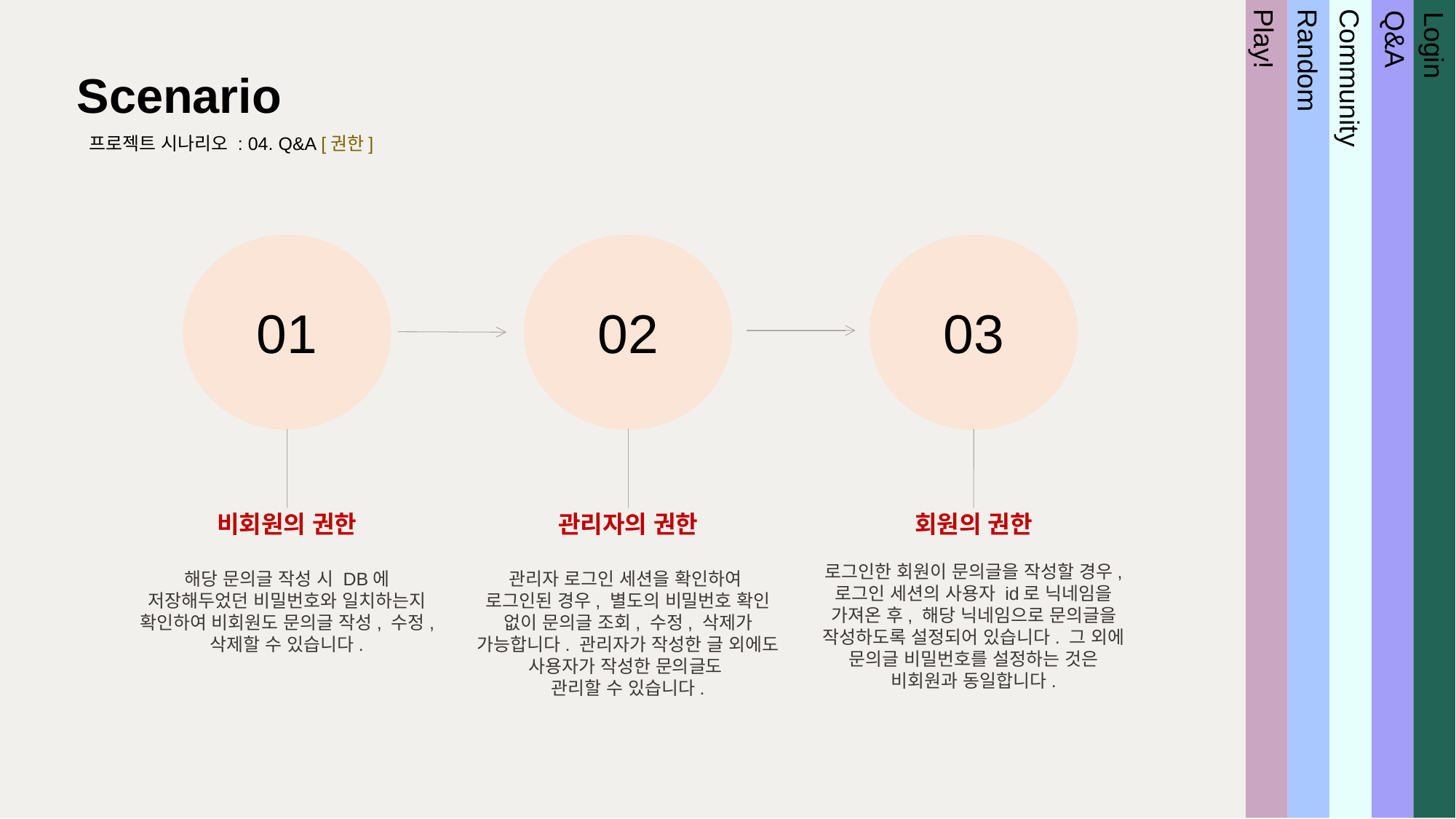

Scenario
프로젝트 시나리오 : 04. Q&A [권한]
Community
Random
Play!
Login
Q&A

01
02
03
비회원의 권한

해당 문의글 작성 시 DB에 저장해두었던 비밀번호와 일치하는지 확인하여 비회원도 문의글 작성, 수정, 삭제할 수 있습니다.
관리자의 권한

관리자 로그인 세션을 확인하여
로그인된 경우, 별도의 비밀번호 확인 없이 문의글 조회, 수정, 삭제가 가능합니다. 관리자가 작성한 글 외에도 사용자가 작성한 문의글도
관리할 수 있습니다.
회원의 권한

로그인한 회원이 문의글을 작성할 경우, 로그인 세션의 사용자 id로 닉네임을 가져온 후, 해당 닉네임으로 문의글을 작성하도록 설정되어 있습니다. 그 외에 문의글 비밀번호를 설정하는 것은 비회원과 동일합니다.